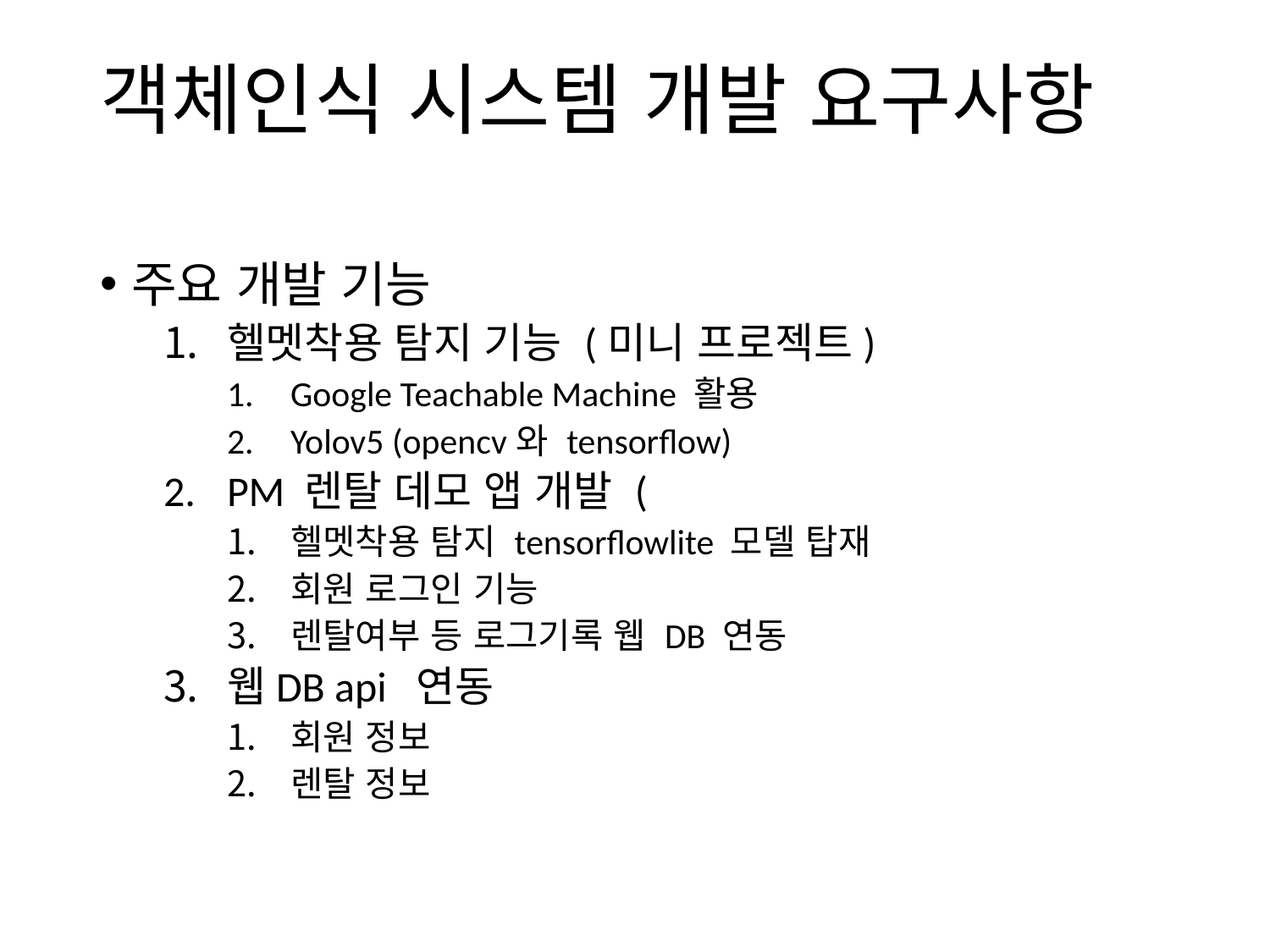

객체인식 시스템 개발 요구사항
주요 개발 기능
헬멧착용 탐지 기능 (미니 프로젝트)
Google Teachable Machine 활용
Yolov5 (opencv와 tensorflow)
PM 렌탈 데모 앱 개발 (
헬멧착용 탐지 tensorflowlite 모델 탑재
회원 로그인 기능
렌탈여부 등 로그기록 웹 DB 연동
웹DB api  연동
회원 정보
렌탈 정보